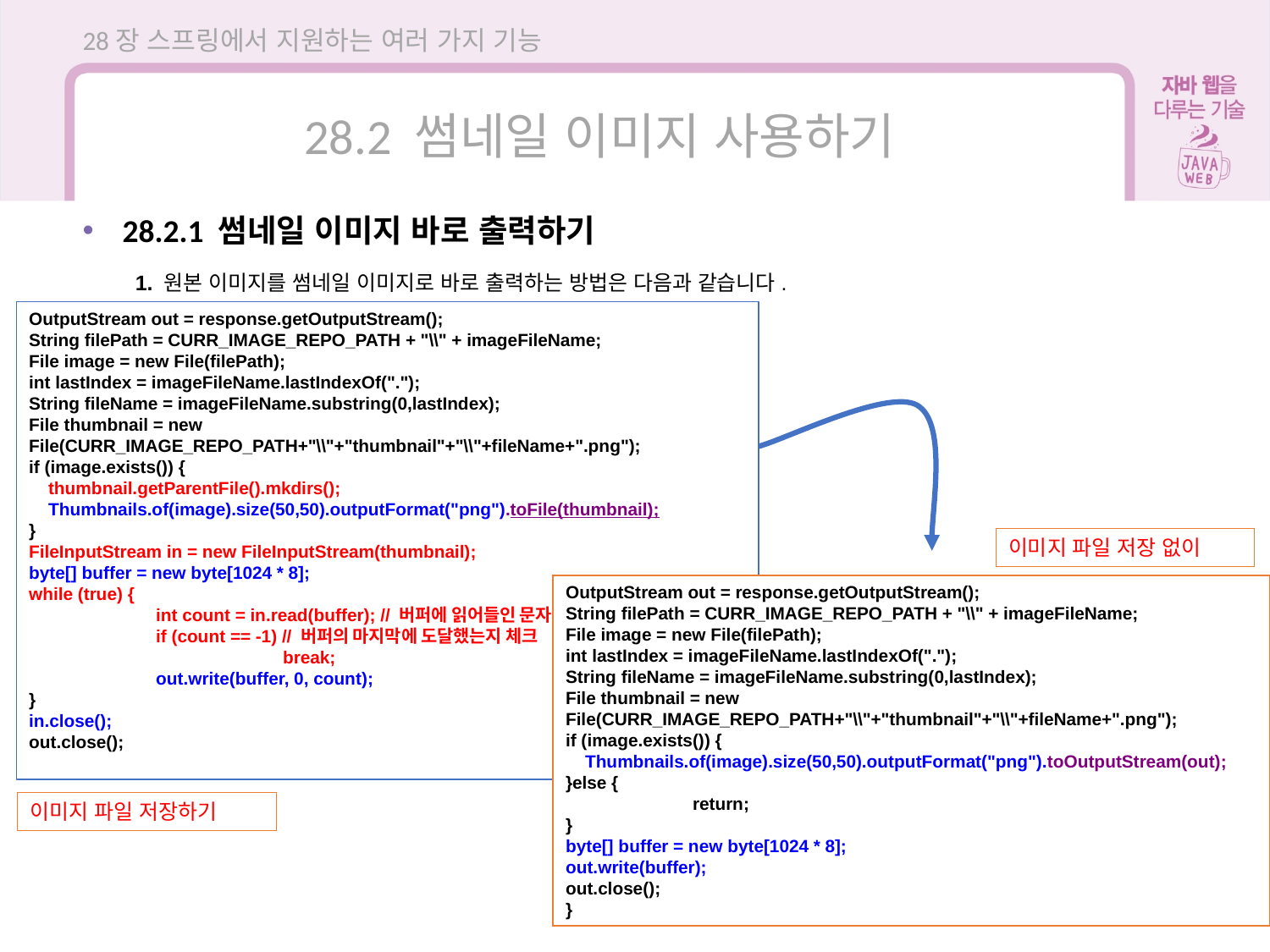

28장 스프링에서 지원하는 여러 가지 기능
28.2 썸네일 이미지 사용하기
28.2.1 썸네일 이미지 바로 출력하기
1. 원본 이미지를 썸네일 이미지로 바로 출력하는 방법은 다음과 같습니다.
OutputStream out = response.getOutputStream();
String filePath = CURR_IMAGE_REPO_PATH + "\\" + imageFileName;
File image = new File(filePath);
int lastIndex = imageFileName.lastIndexOf(".");
String fileName = imageFileName.substring(0,lastIndex);
File thumbnail = new File(CURR_IMAGE_REPO_PATH+"\\"+"thumbnail"+"\\"+fileName+".png");
if (image.exists()) {
    thumbnail.getParentFile().mkdirs();
    Thumbnails.of(image).size(50,50).outputFormat("png").toFile(thumbnail);
}
FileInputStream in = new FileInputStream(thumbnail);
byte[] buffer = new byte[1024 * 8];
while (true) {
	int count = in.read(buffer); // 버퍼에 읽어들인 문자개수
	if (count == -1) // 버퍼의 마지막에 도달했는지 체크
		break;
	out.write(buffer, 0, count);
}
in.close();
out.close();

이미지 파일 저장 없이
OutputStream out = response.getOutputStream();
String filePath = CURR_IMAGE_REPO_PATH + "\\" + imageFileName;
File image = new File(filePath);
int lastIndex = imageFileName.lastIndexOf(".");
String fileName = imageFileName.substring(0,lastIndex);
File thumbnail = new
File(CURR_IMAGE_REPO_PATH+"\\"+"thumbnail"+"\\"+fileName+".png");
if (image.exists()) {
    Thumbnails.of(image).size(50,50).outputFormat("png").toOutputStream(out);
}else {
	return;
}
byte[] buffer = new byte[1024 * 8];
out.write(buffer);
out.close();
}
이미지 파일 저장하기